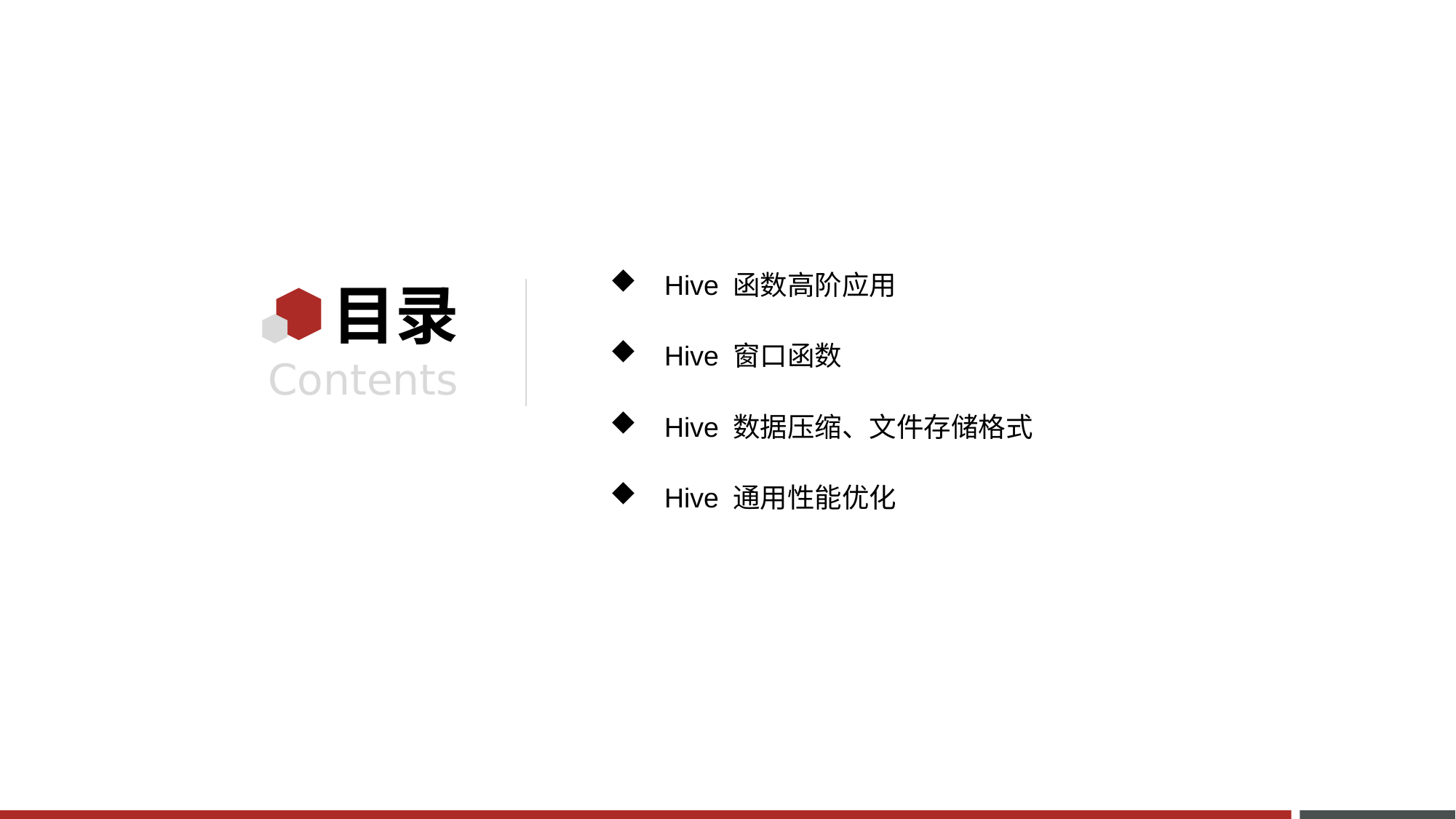

Hive 函数高阶应用
Hive 窗口函数
Hive 数据压缩、文件存储格式
Hive 通用性能优化